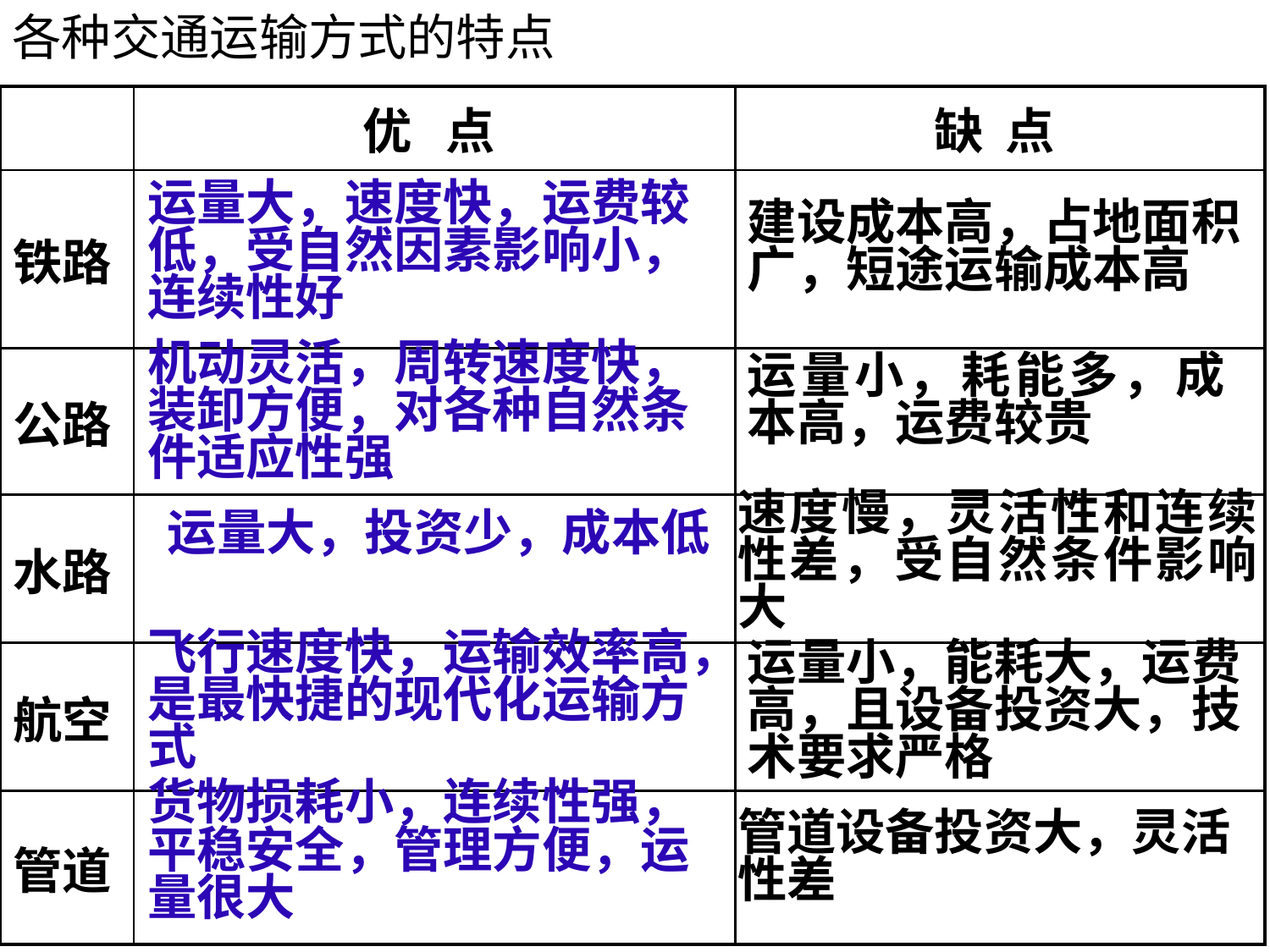

各种交通运输方式的特点
|  | 优 点 | 缺 点 |
| --- | --- | --- |
| 铁路 |  |  |
| 公路 |  |  |
| 水路 |  |  |
| 航空 |  |  |
| 管道 |  |  |
运量大，速度快，运费较低，受自然因素影响小，连续性好
建设成本高，占地面积广，短途运输成本高
机动灵活，周转速度快，装卸方便，对各种自然条件适应性强
运量小，耗能多，成本高，运费较贵
速度慢，灵活性和连续性差，受自然条件影响大
运量大，投资少，成本低
飞行速度快，运输效率高，是最快捷的现代化运输方式
运量小，能耗大，运费高，且设备投资大，技术要求严格
货物损耗小，连续性强，平稳安全，管理方便，运量很大
管道设备投资大，灵活性差